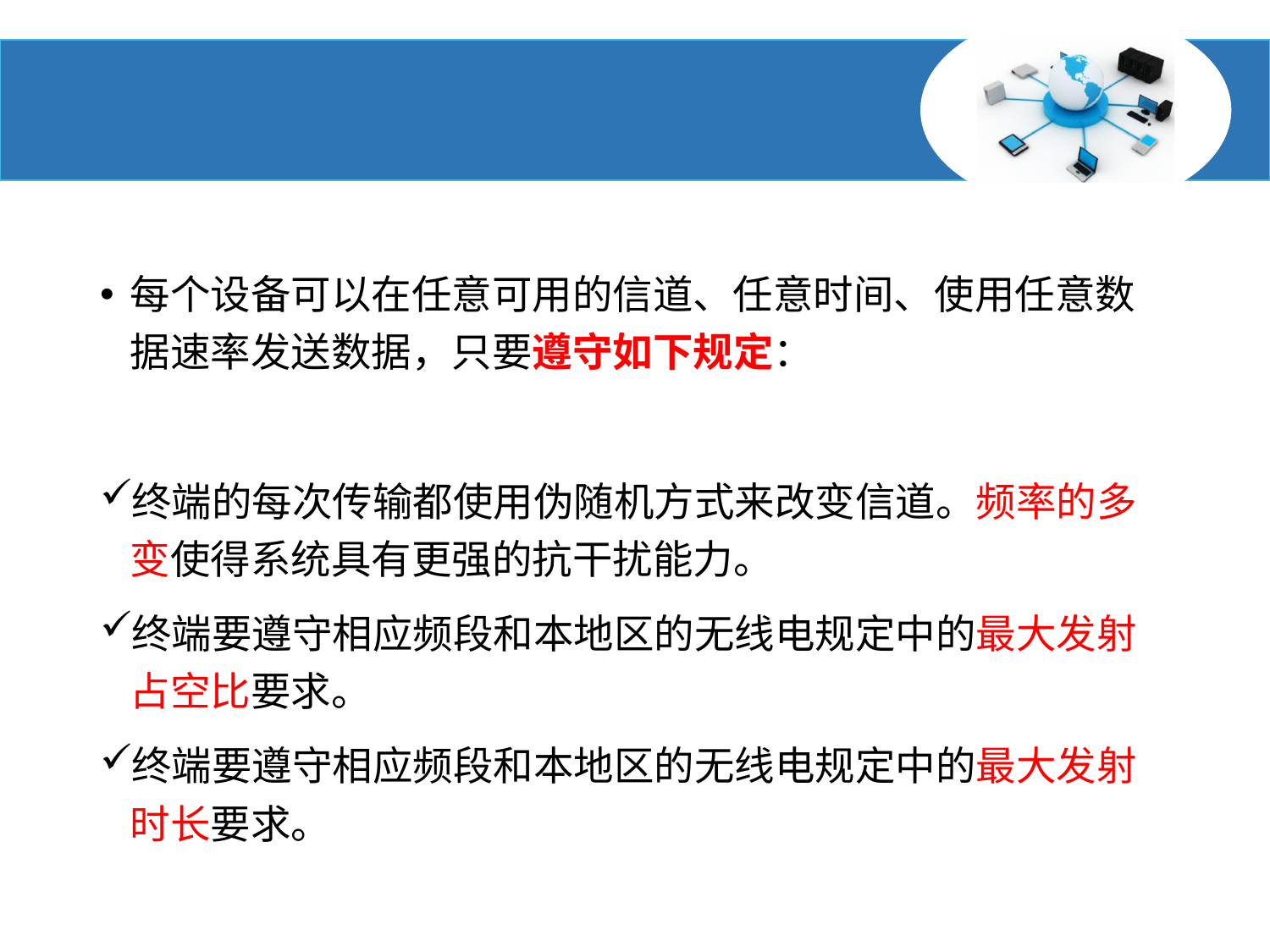

#

每个设备可以在任意可用的信道、任意时间、使用任意数据速率发送数据，只要遵守如下规定：

终端的每次传输都使用伪随机方式来改变信道。频率的多变使得系统具有更强的抗干扰能力。
终端要遵守相应频段和本地区的无线电规定中的最大发射占空比要求。
终端要遵守相应频段和本地区的无线电规定中的最大发射时长要求。